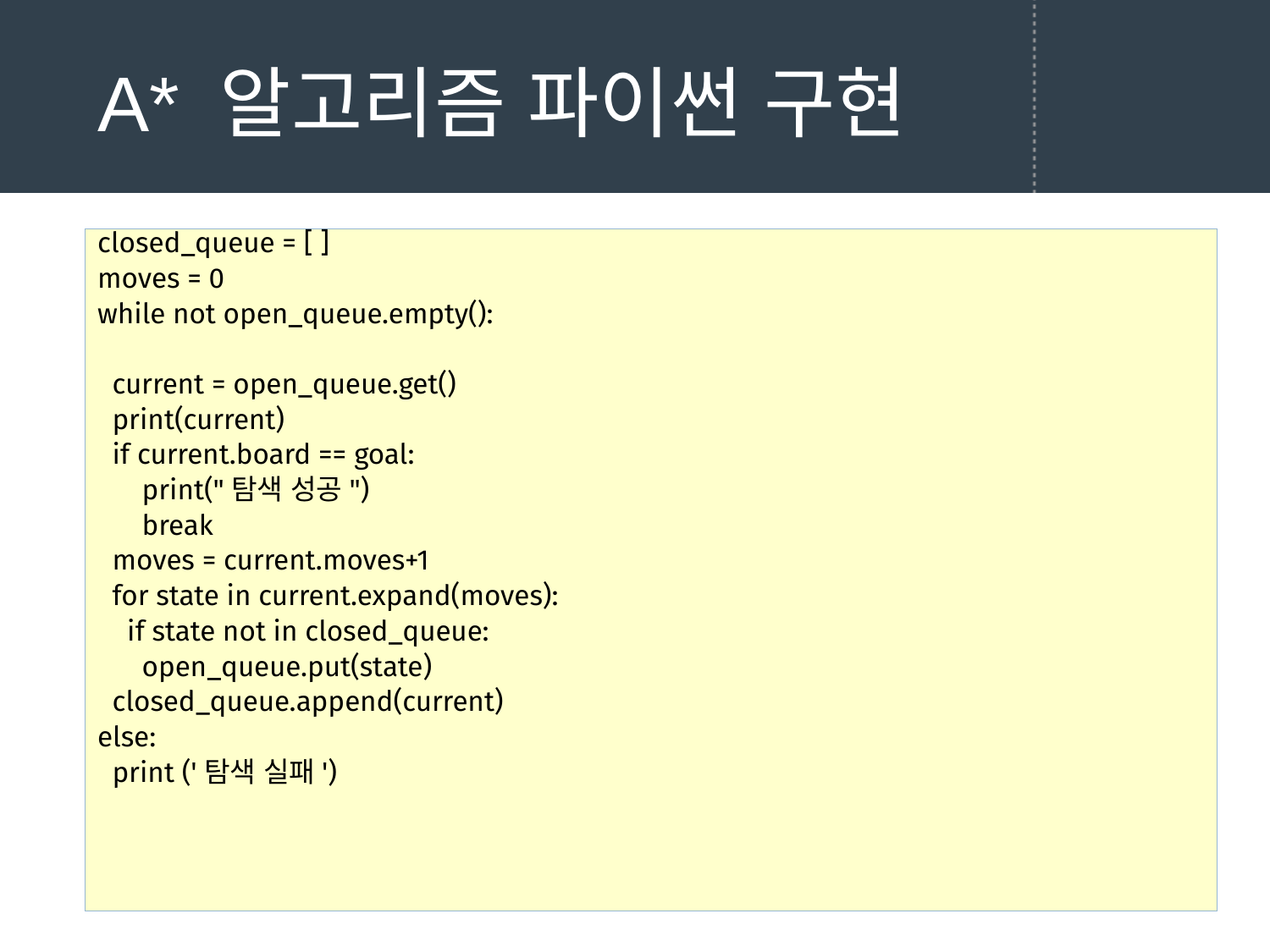

# A* 알고리즘 파이썬 구현
closed_queue = [ ]
moves = 0
while not open_queue.empty():

  current = open_queue.get()
  print(current)
  if current.board == goal:
      print("탐색 성공")
      break
  moves = current.moves+1
  for state in current.expand(moves):
    if state not in closed_queue:
      open_queue.put(state)
  closed_queue.append(current)
else:
  print ('탐색 실패')